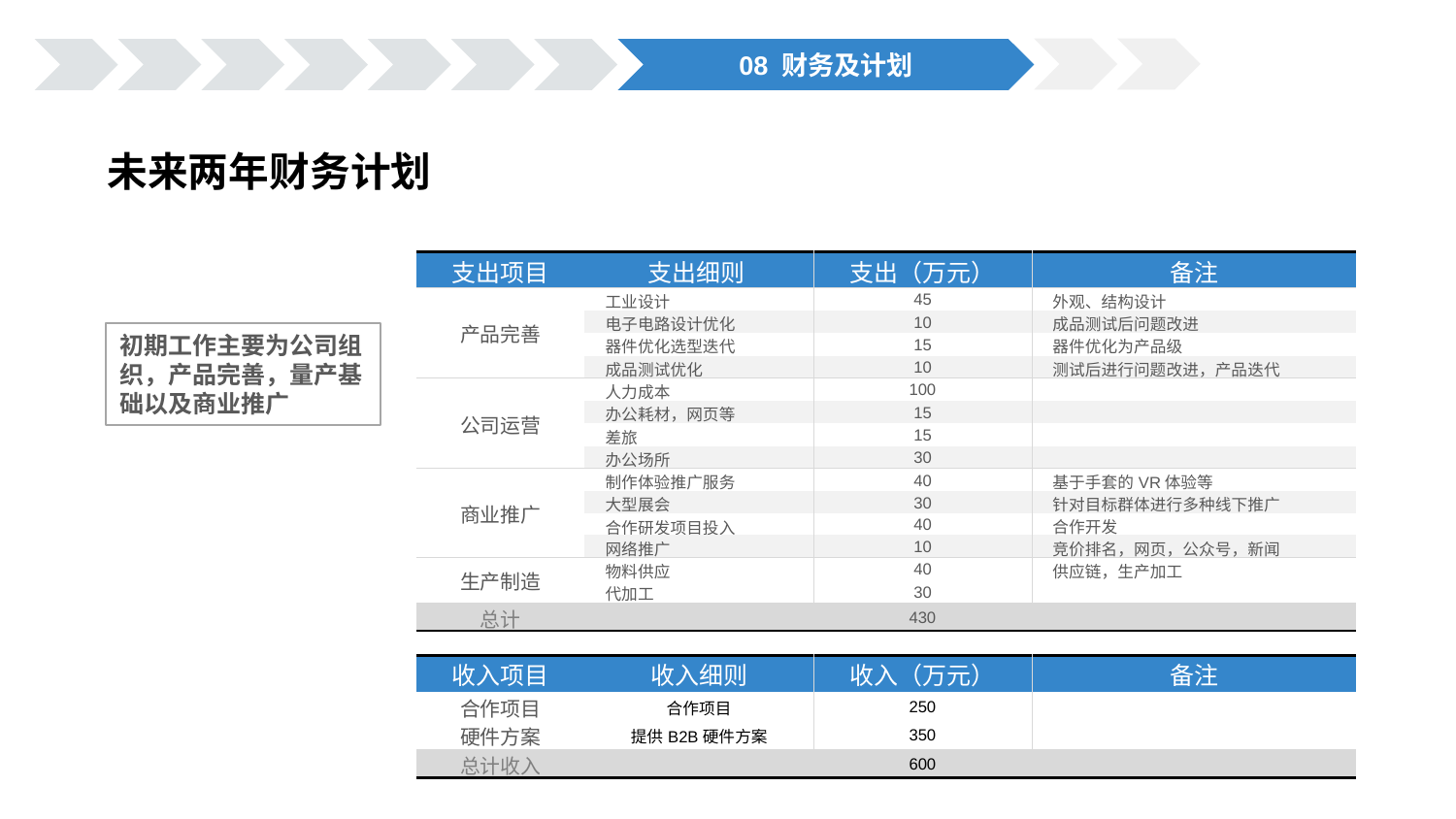

08 财务及计划

未来两年财务计划
| 支出项目 | 支出细则 | 支出（万元） | 备注 |
| --- | --- | --- | --- |
| 产品完善 | 工业设计 | 45 | 外观、结构设计 |
|  | 电子电路设计优化 | 10 | 成品测试后问题改进 |
|  | 器件优化选型迭代 | 15 | 器件优化为产品级 |
|  | 成品测试优化 | 10 | 测试后进行问题改进，产品迭代 |
| 公司运营 | 人力成本 | 100 |  |
|  | 办公耗材，网页等 | 15 |  |
|  | 差旅 | 15 |  |
|  | 办公场所 | 30 |  |
| 商业推广 | 制作体验推广服务 | 40 | 基于手套的VR体验等 |
|  | 大型展会 | 30 | 针对目标群体进行多种线下推广 |
|  | 合作研发项目投入 | 40 | 合作开发 |
|  | 网络推广 | 10 | 竞价排名，网页，公众号，新闻 |
| 生产制造 | 物料供应 | 40 | 供应链，生产加工 |
|  | 代加工 | 30 |  |
| 总计 |  | 430 |  |
初期工作主要为公司组织，产品完善，量产基础以及商业推广
| 收入项目 | 收入细则 | 收入（万元） | 备注 |
| --- | --- | --- | --- |
| 合作项目 | 合作项目 | 250 |  |
| 硬件方案 | 提供B2B硬件方案 | 350 |  |
| 总计收入 |  | 600 |  |